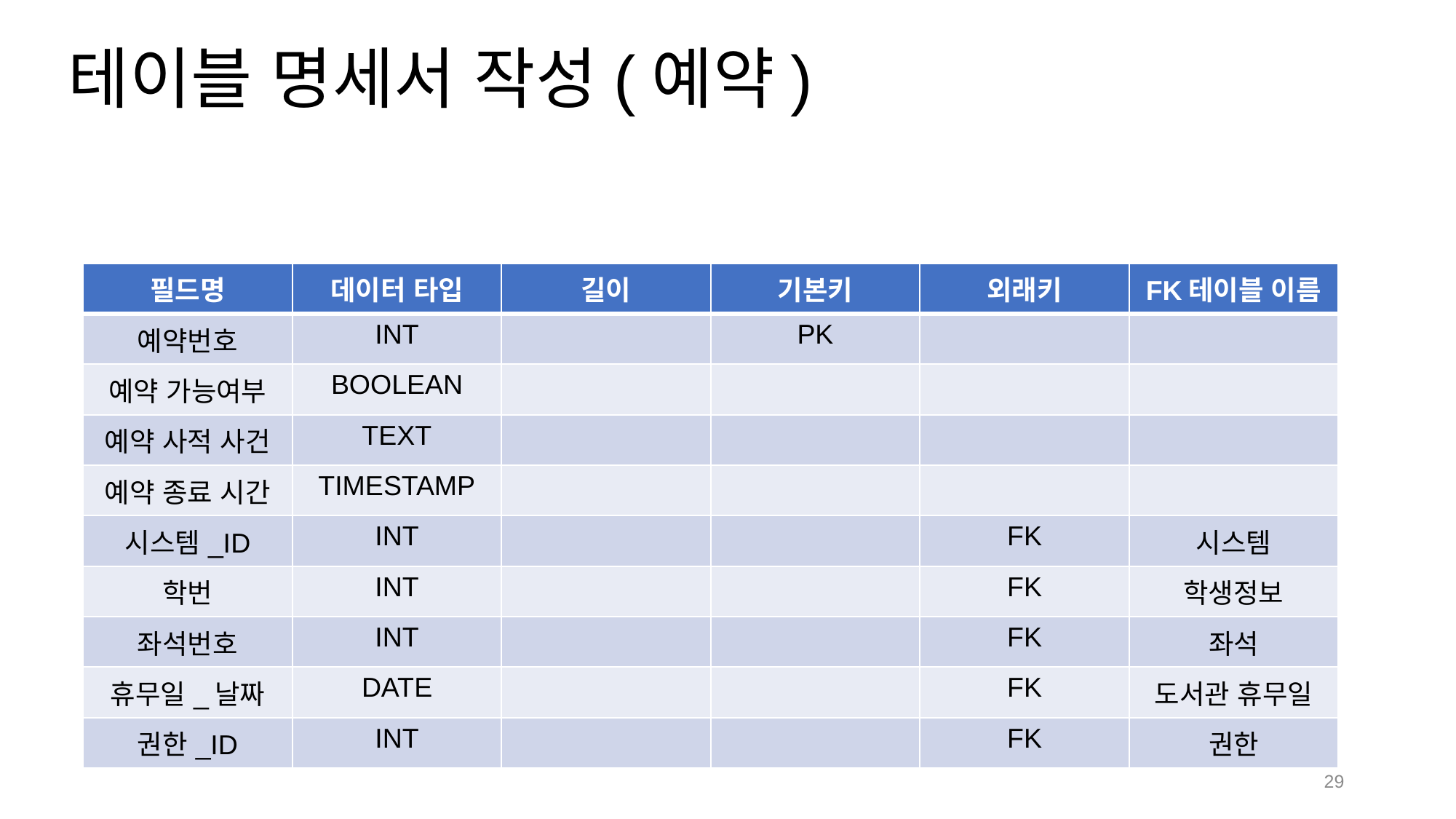

# 테이블 명세서 작성(예약)
| 필드명 | 데이터 타입 | 길이 | 기본키 | 외래키 | FK테이블 이름 |
| --- | --- | --- | --- | --- | --- |
| 예약번호 | INT |  | PK |  |  |
| 예약 가능여부 | BOOLEAN |  |  |  |  |
| 예약 사적 사건 | TEXT |  |  |  |  |
| 예약 종료 시간 | TIMESTAMP |  |  |  |  |
| 시스템\_ID | INT |  |  | FK | 시스템 |
| 학번 | INT |  |  | FK | 학생정보 |
| 좌석번호 | INT |  |  | FK | 좌석 |
| 휴무일\_날짜 | DATE |  |  | FK | 도서관 휴무일 |
| 권한\_ID | INT |  |  | FK | 권한 |
29